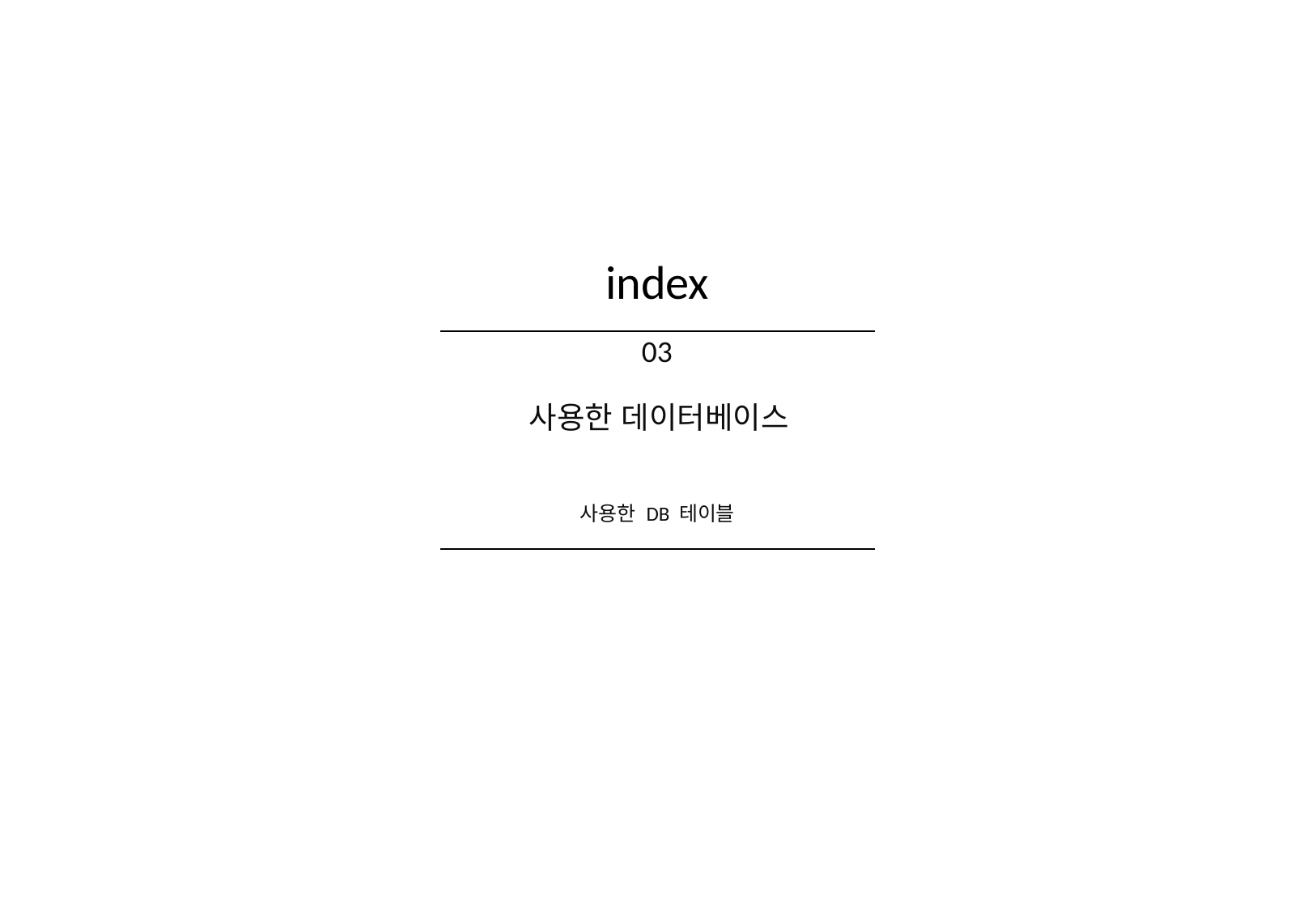

index
03
사용한 데이터베이스
사용한 DB 테이블